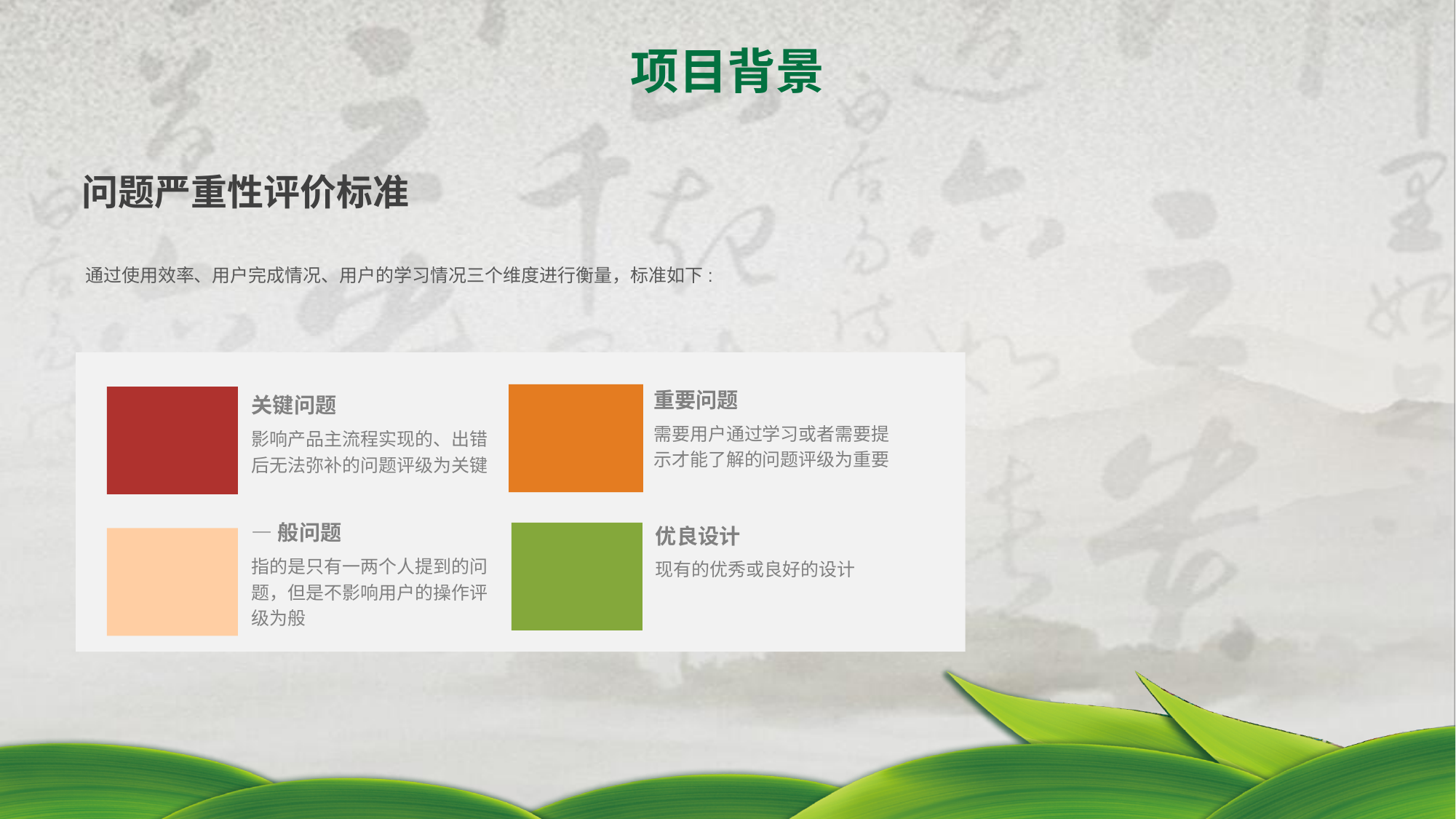

项目背景
问题严重性评价标准
通过使用效率、用户完成情况、用户的学习情况三个维度进行衡量，标准如下:

重要问题
关键问题
需要用户通过学习或者需要提示才能了解的问题评级为重要
影响产品主流程实现的、出错后无法弥补的问题评级为关键
—般问题

优良设计

指的是只有一两个人提到的问题，但是不影响用户的操作评级为般
现有的优秀或良好的设计